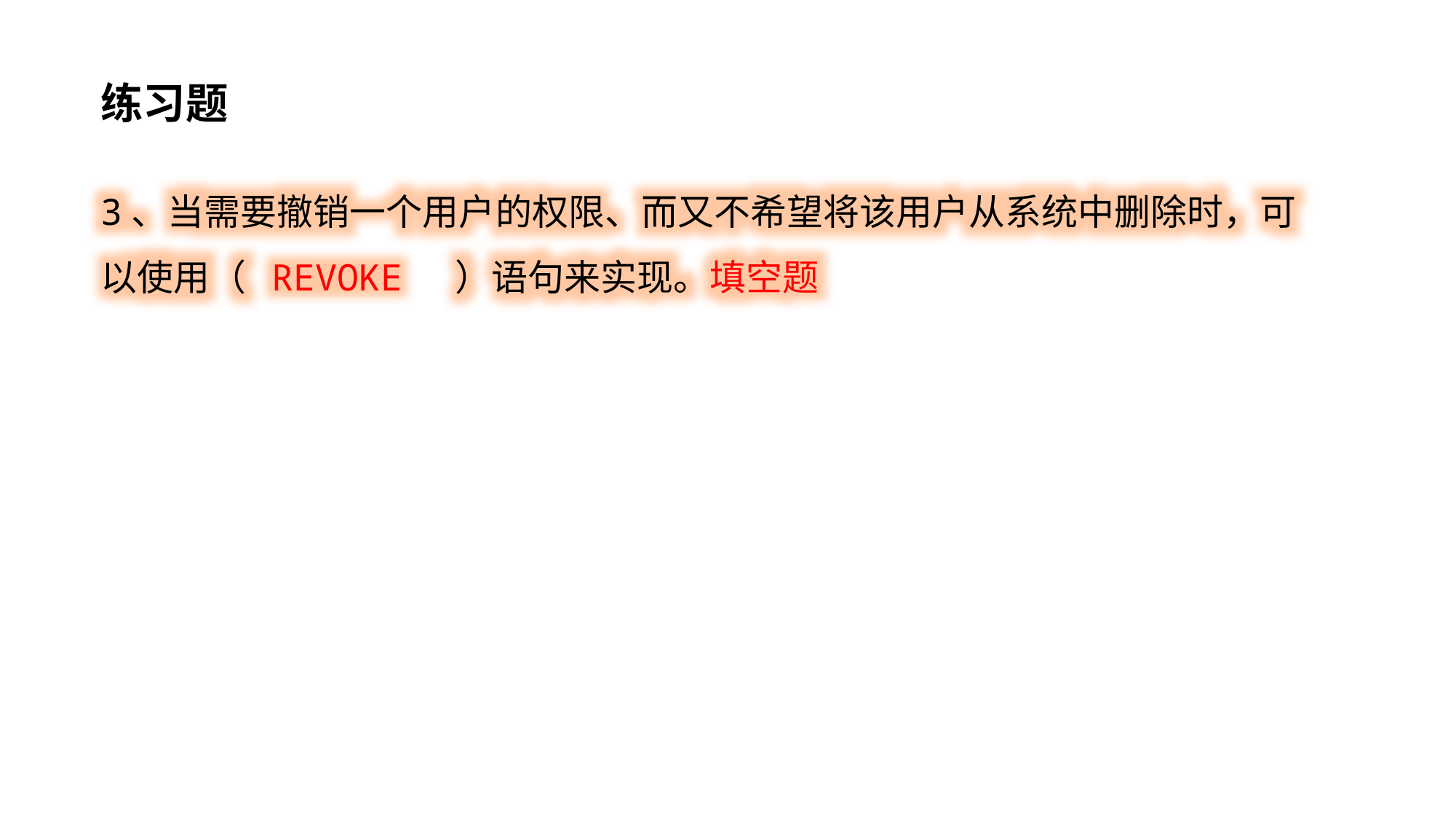

练习题
3、当需要撤销一个用户的权限、而又不希望将该用户从系统中删除时，可以使用（  REVOKE  ）语句来实现。填空题